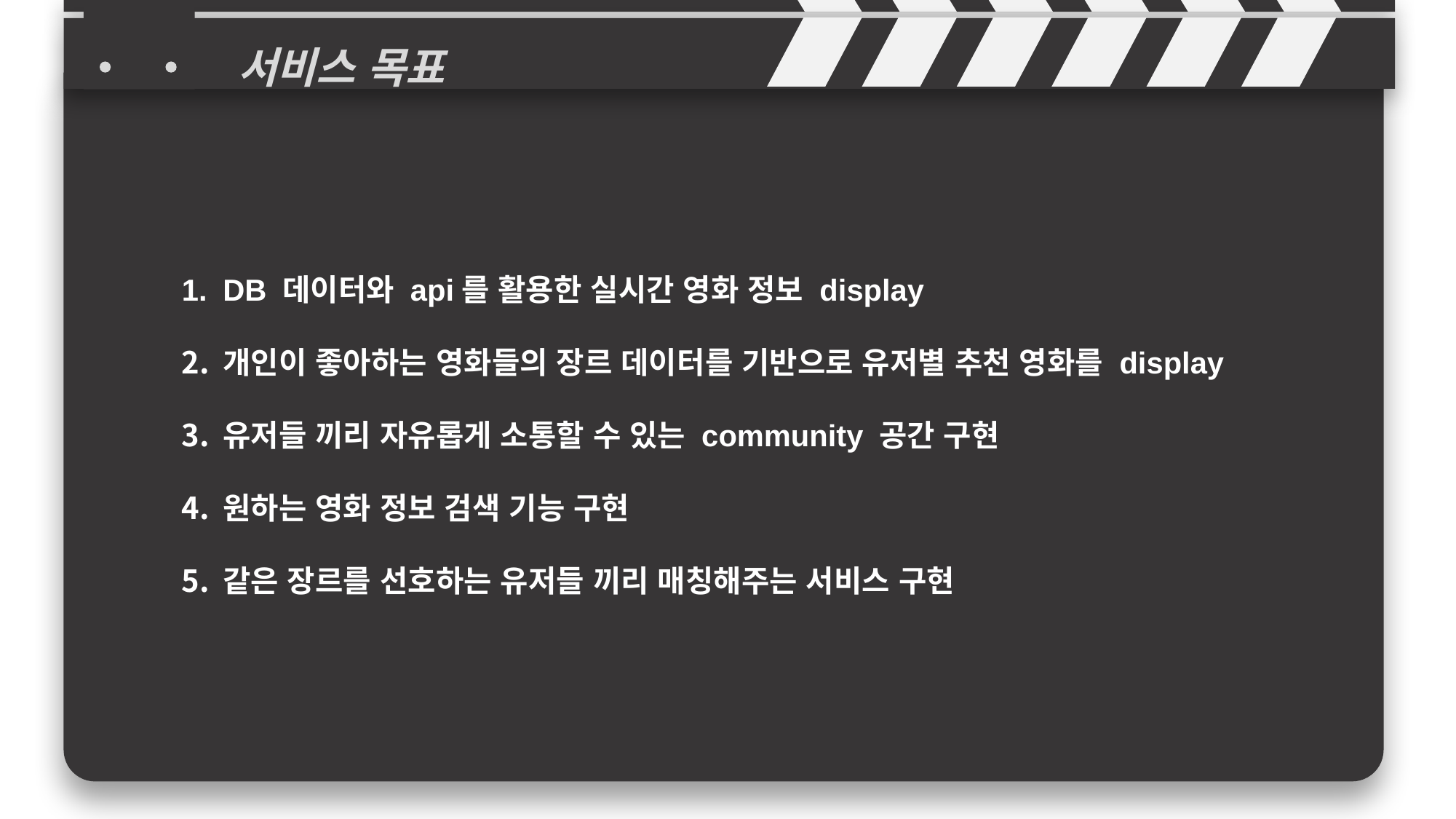

서비스 목표

DB 데이터와 api를 활용한 실시간 영화 정보 display
개인이 좋아하는 영화들의 장르 데이터를 기반으로 유저별 추천 영화를 display
유저들 끼리 자유롭게 소통할 수 있는 community 공간 구현
원하는 영화 정보 검색 기능 구현
같은 장르를 선호하는 유저들 끼리 매칭해주는 서비스 구현